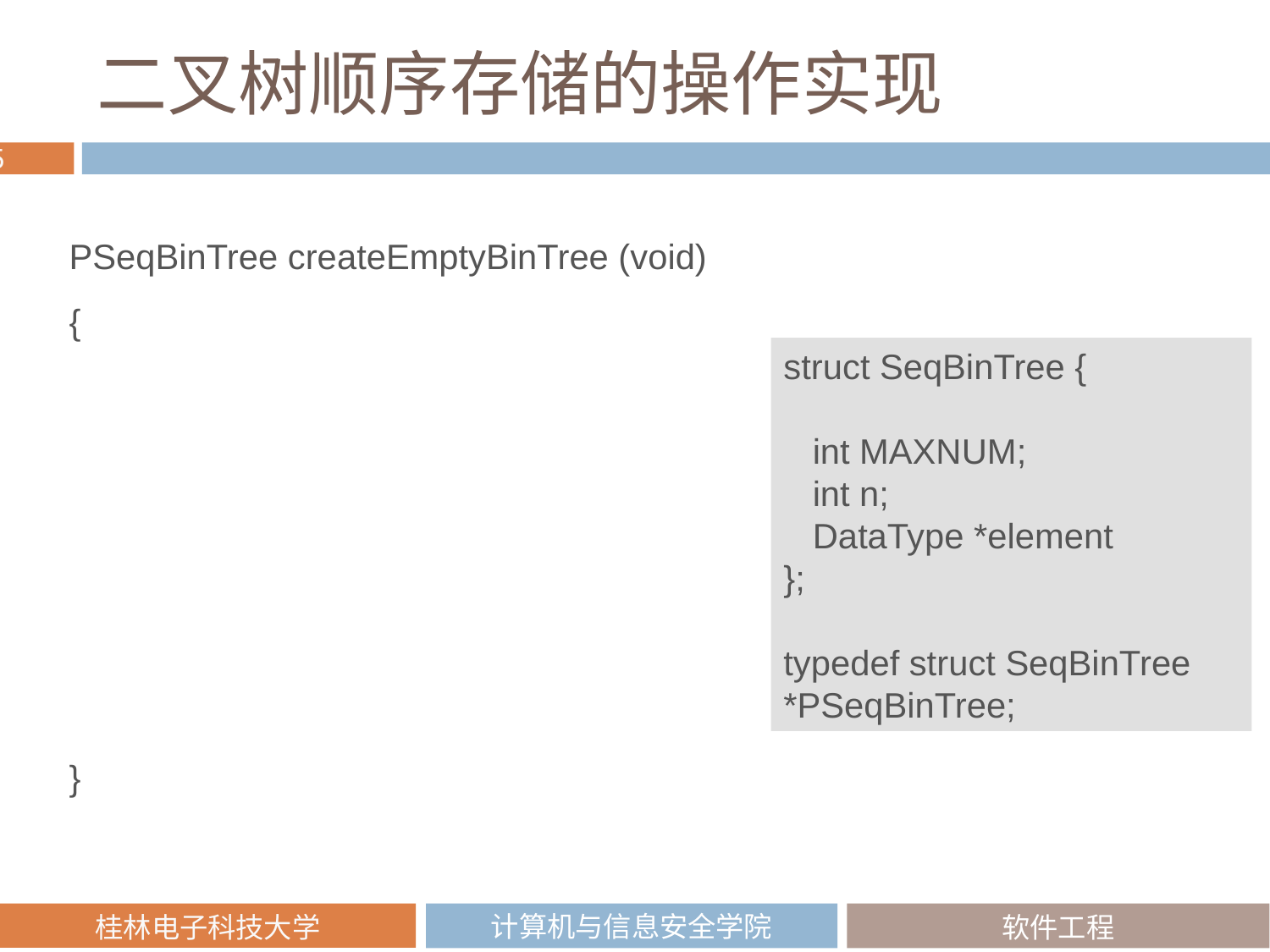

# 二叉树顺序存储的操作实现
PSeqBinTree createEmptyBinTree (void)
{

}

struct SeqBinTree {

   int MAXNUM;
   int n;
   DataType *element
};

typedef struct SeqBinTree *PSeqBinTree;